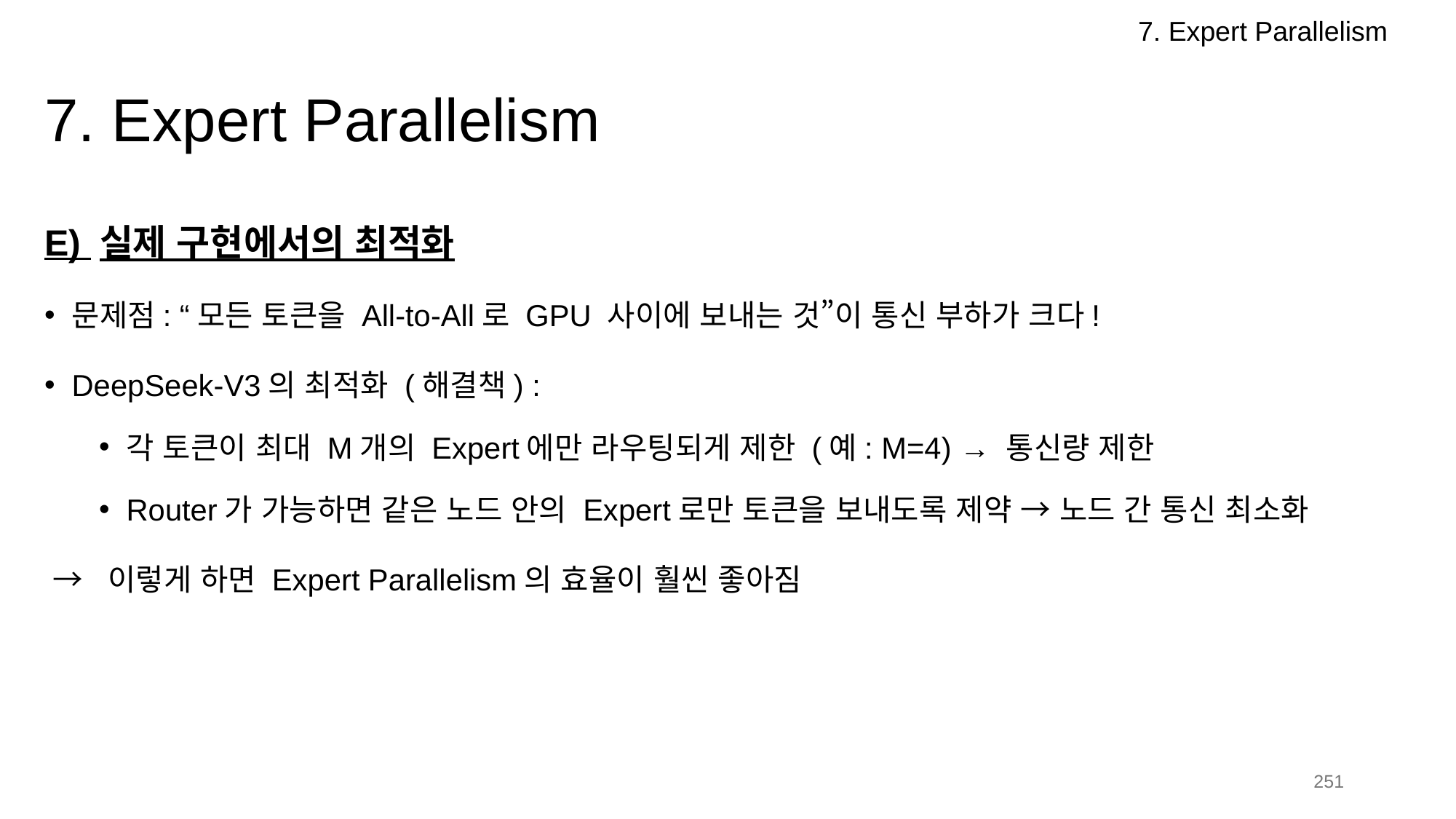

7. Expert Parallelism
# 7. Expert Parallelism
E) 실제 구현에서의 최적화
문제점: “모든 토큰을 All-to-All로 GPU 사이에 보내는 것”이 통신 부하가 크다!
DeepSeek-V3의 최적화 (해결책) :
각 토큰이 최대 M개의 Expert에만 라우팅되게 제한 (예: M=4) → 통신량 제한
Router가 가능하면 같은 노드 안의 Expert로만 토큰을 보내도록 제약 → 노드 간 통신 최소화
 →  이렇게 하면 Expert Parallelism의 효율이 훨씬 좋아짐

251